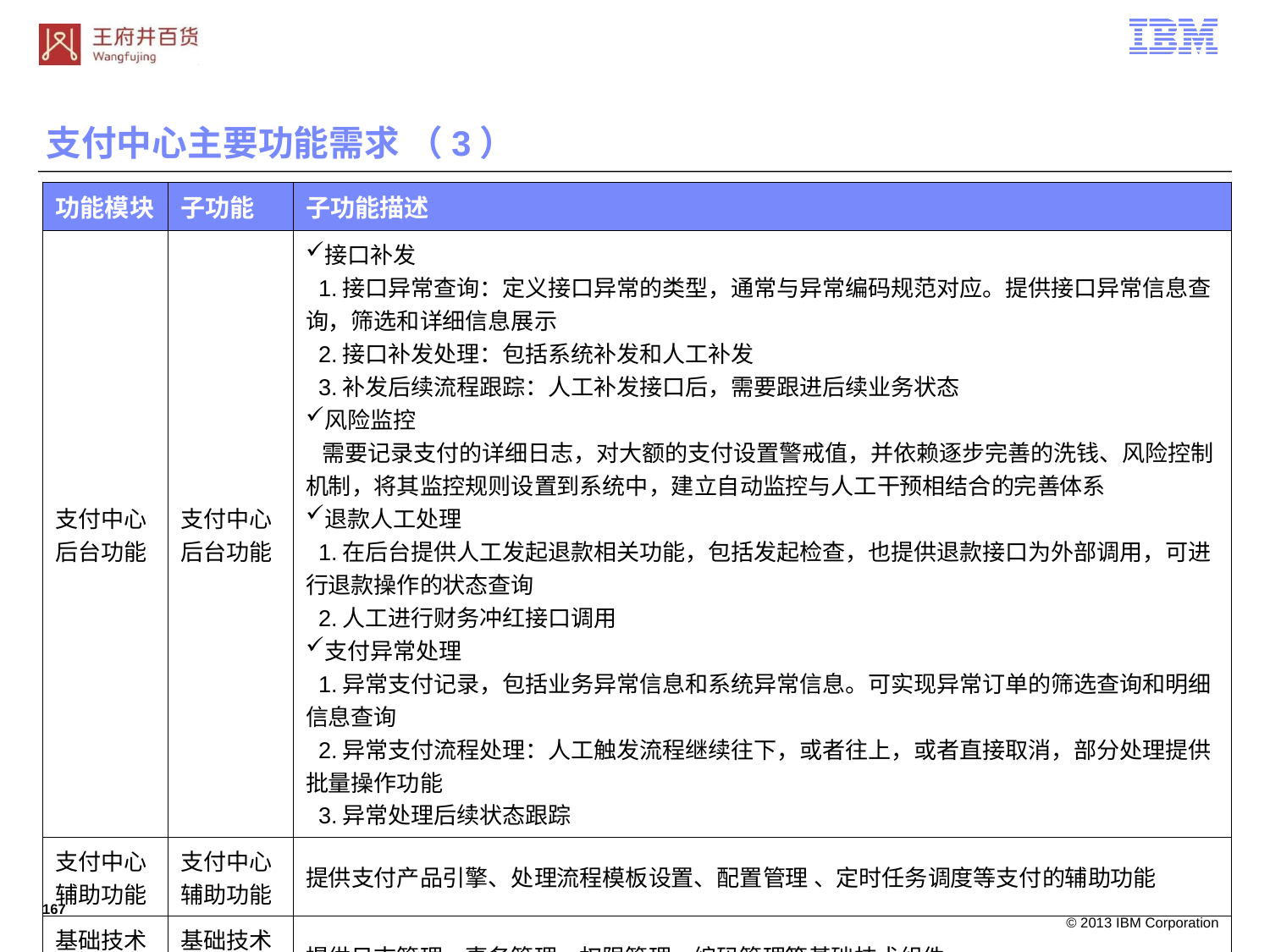

支付中心主要功能需求 （3）
| 功能模块 | 子功能 | 子功能描述 |
| --- | --- | --- |
| 支付中心 后台功能 | 支付中心 后台功能 | 接口补发 1.接口异常查询：定义接口异常的类型，通常与异常编码规范对应。提供接口异常信息查询，筛选和详细信息展示 2.接口补发处理：包括系统补发和人工补发 3.补发后续流程跟踪：人工补发接口后，需要跟进后续业务状态 风险监控 需要记录支付的详细日志，对大额的支付设置警戒值，并依赖逐步完善的洗钱、风险控制机制，将其监控规则设置到系统中，建立自动监控与人工干预相结合的完善体系 退款人工处理 1.在后台提供人工发起退款相关功能，包括发起检查，也提供退款接口为外部调用，可进行退款操作的状态查询 2.人工进行财务冲红接口调用 支付异常处理 1.异常支付记录，包括业务异常信息和系统异常信息。可实现异常订单的筛选查询和明细信息查询 2.异常支付流程处理：人工触发流程继续往下，或者往上，或者直接取消，部分处理提供批量操作功能 3.异常处理后续状态跟踪 |
| 支付中心辅助功能 | 支付中心辅助功能 | 提供支付产品引擎、处理流程模板设置、配置管理 、定时任务调度等支付的辅助功能 |
| 基础技术组件 | 基础技术组件 | 提供日志管理、事务管理、权限管理、编码管理等基础技术组件 |
167